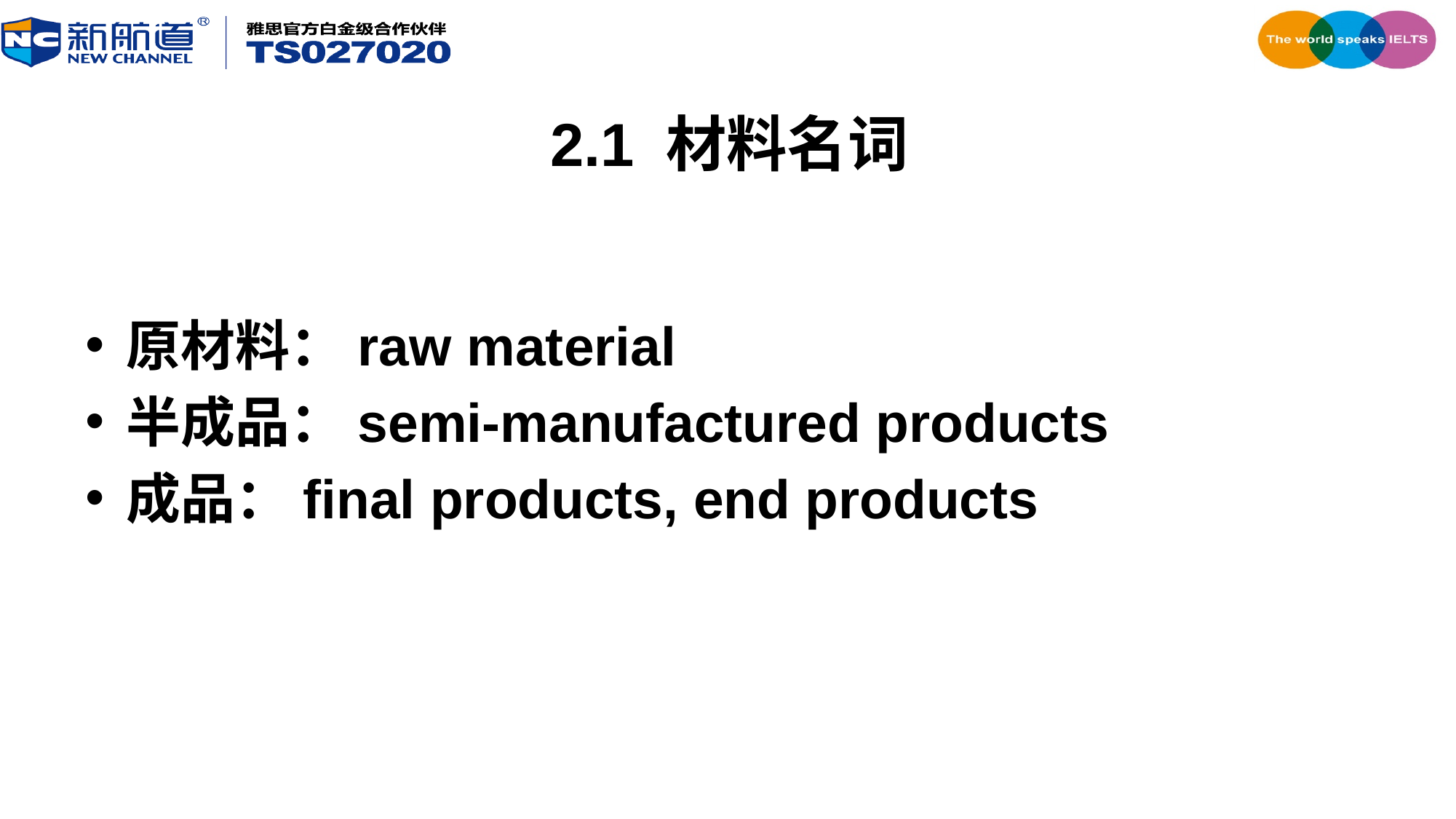

# 2.1 材料名词

原材料：raw material
半成品：semi-manufactured products
成品：final products, end products